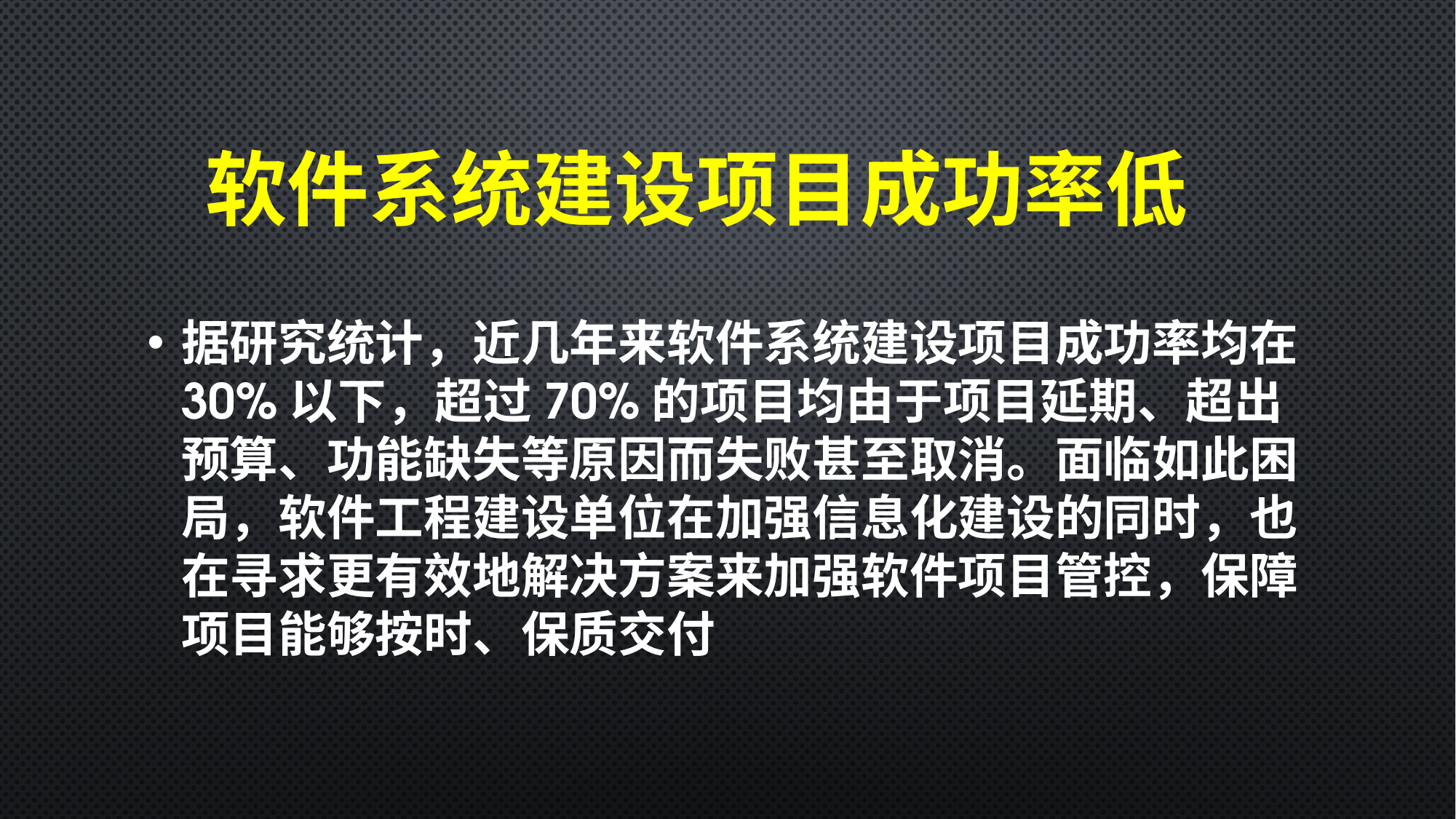

# 软件系统建设项目成功率低
据研究统计，近几年来软件系统建设项目成功率均在30%以下，超过70%的项目均由于项目延期、超出预算、功能缺失等原因而失败甚至取消。面临如此困局，软件工程建设单位在加强信息化建设的同时，也在寻求更有效地解决方案来加强软件项目管控，保障项目能够按时、保质交付